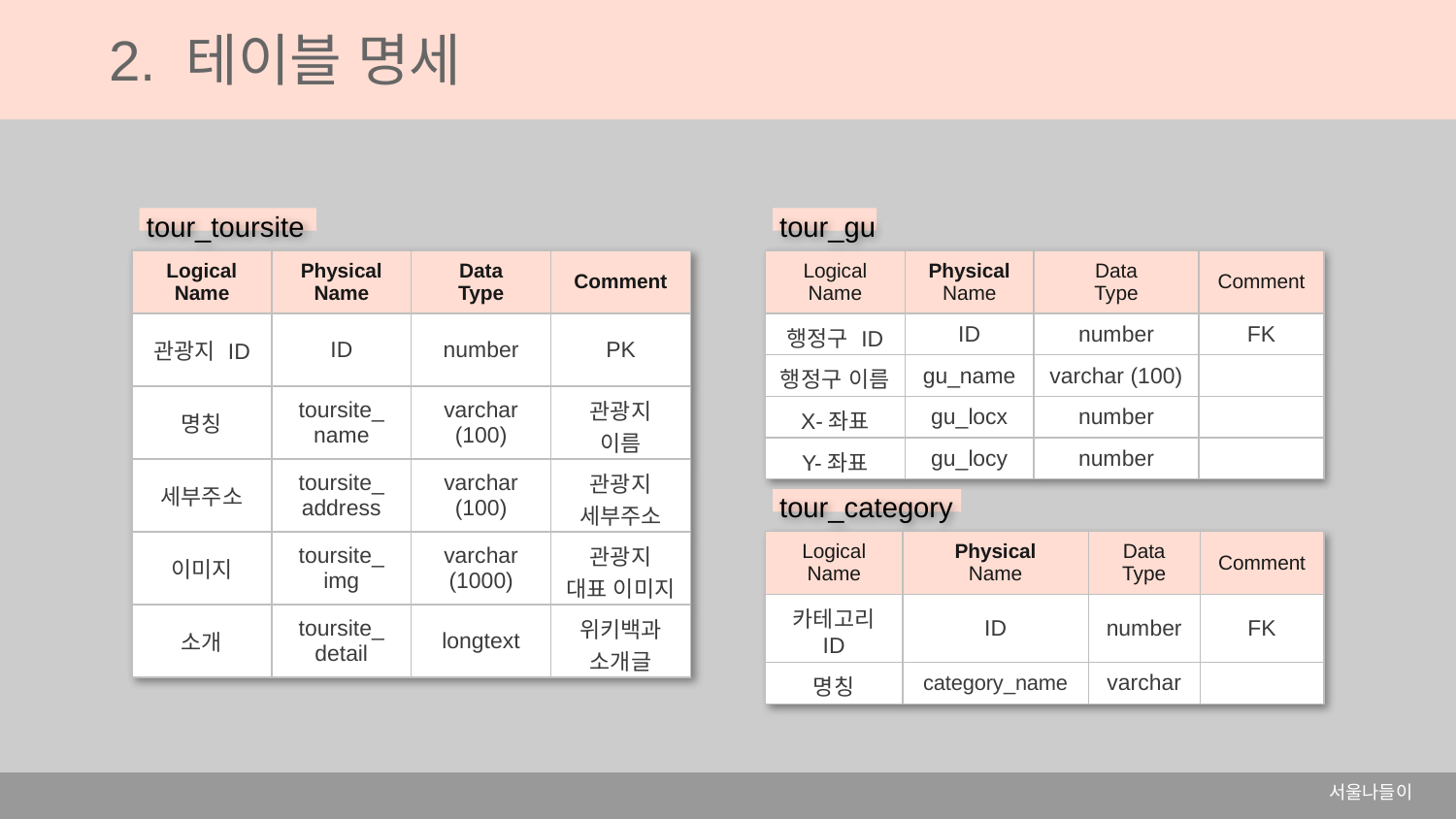

2. 테이블 명세
tour_toursite
tour_gu

| Logical Name | Physical Name | Data Type | Comment |
| --- | --- | --- | --- |
| 관광지 ID | ID | number | PK |
| 명칭 | toursite\_ name | varchar (100) | 관광지 이름 |
| 세부주소 | toursite\_ address | varchar (100) | 관광지 세부주소 |
| 이미지 | toursite\_ img | varchar (1000) | 관광지 대표 이미지 |
| 소개 | toursite\_ detail | longtext | 위키백과 소개글 |
| Logical Name | Physical Name | Data Type | Comment |
| --- | --- | --- | --- |
| 행정구 ID | ID | number | FK |
| 행정구 이름 | gu\_name | varchar (100) |  |
| X-좌표 | gu\_locx | number |  |
| Y-좌표 | gu\_locy | number |  |
tour_category

| Logical Name | Physical Name | Data Type | Comment |
| --- | --- | --- | --- |
| 카테고리 ID | ID | number | FK |
| 명칭 | category\_name | varchar |  |
서울나들이